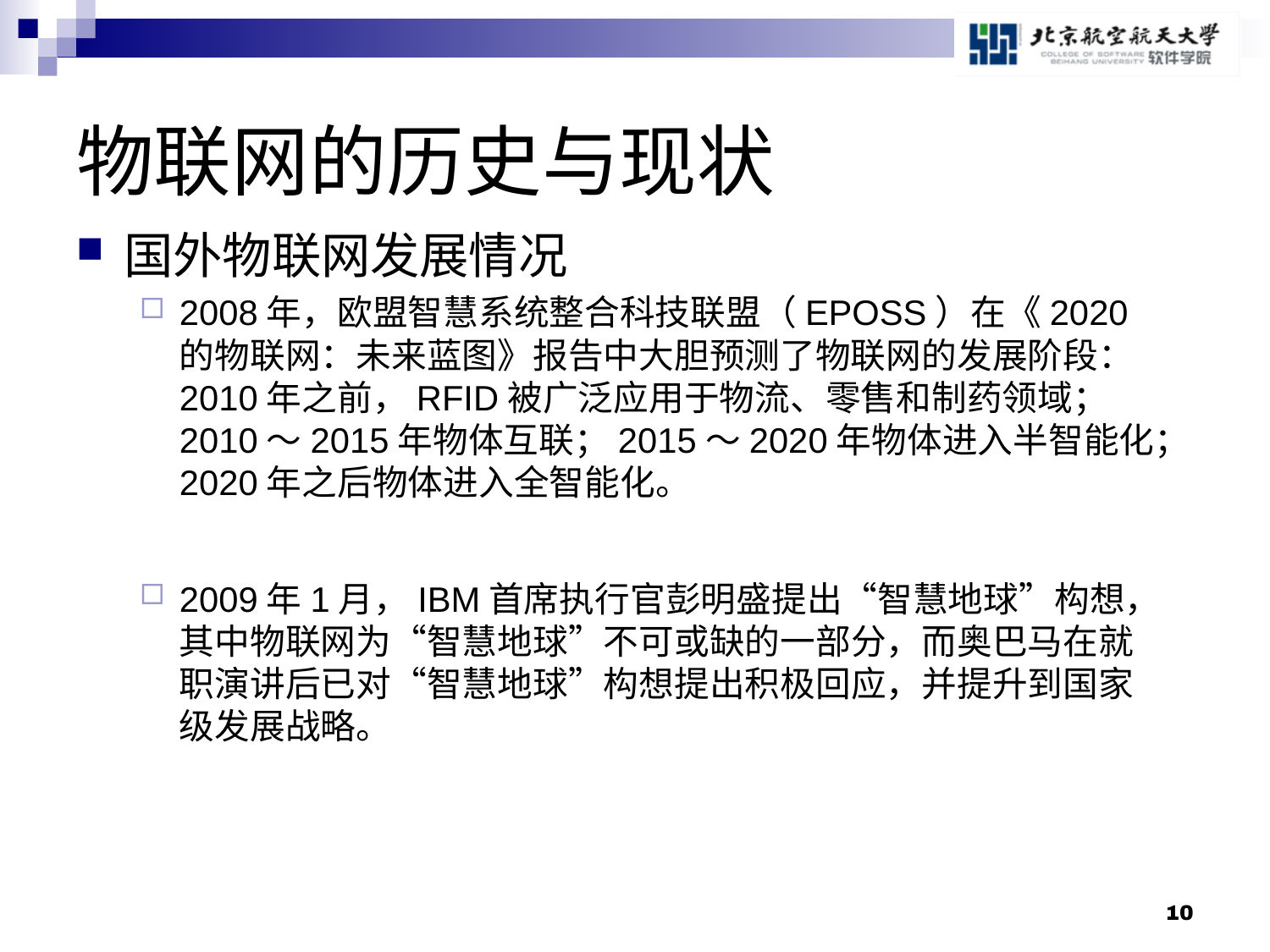

# 物联网的历史与现状
国外物联网发展情况
2008年，欧盟智慧系统整合科技联盟（EPOSS）在《2020的物联网：未来蓝图》报告中大胆预测了物联网的发展阶段：2010年之前，RFID被广泛应用于物流、零售和制药领域；2010～2015年物体互联；2015～2020年物体进入半智能化；2020年之后物体进入全智能化。

2009年1月，IBM首席执行官彭明盛提出“智慧地球”构想，其中物联网为“智慧地球”不可或缺的一部分，而奥巴马在就职演讲后已对“智慧地球”构想提出积极回应，并提升到国家级发展战略。
10